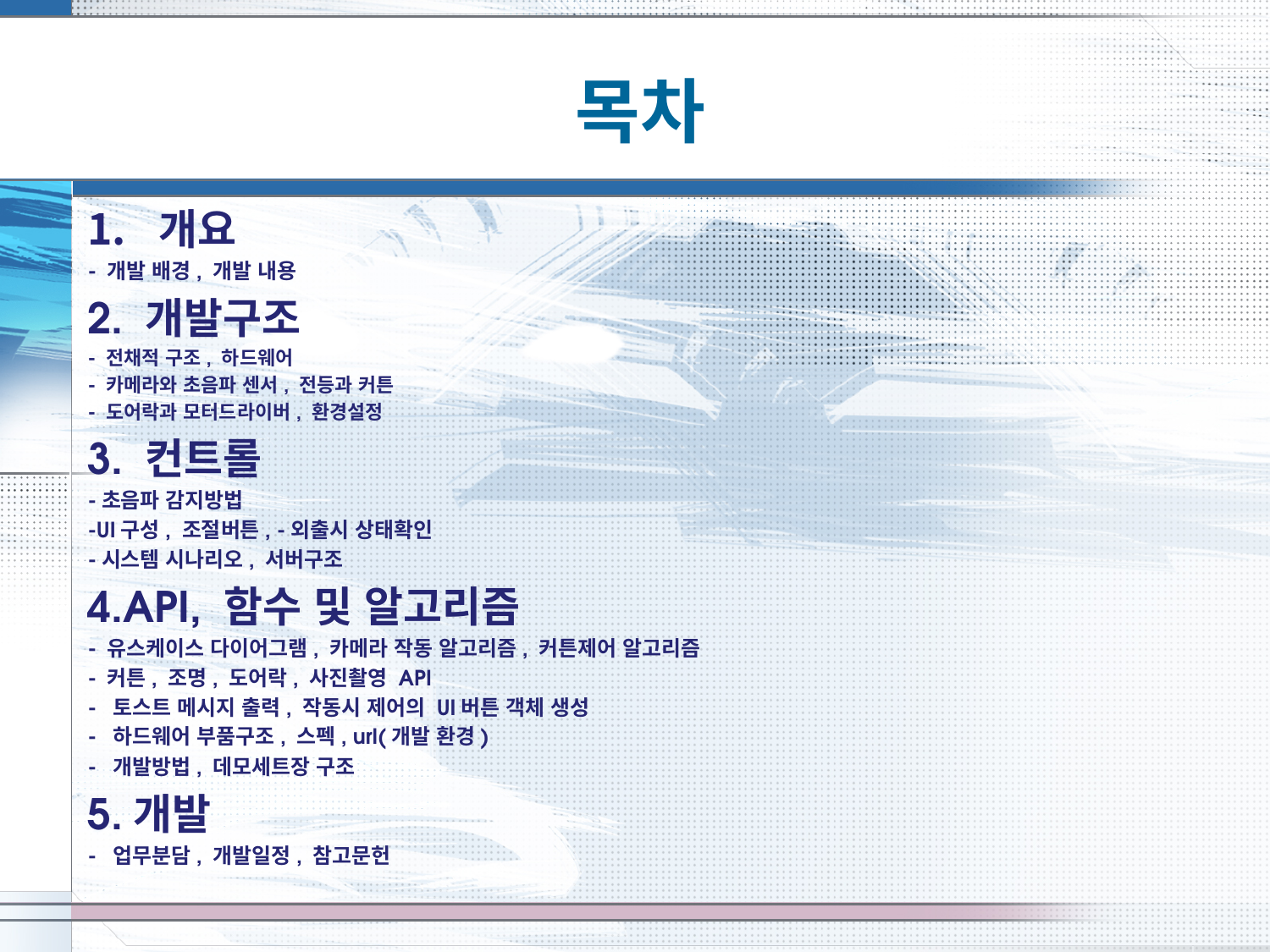

# 목차
개요
- 개발 배경, 개발 내용
2. 개발구조
- 전채적 구조, 하드웨어
- 카메라와 초음파 센서, 전등과 커튼
- 도어락과 모터드라이버, 환경설정
3. 컨트롤
-초음파 감지방법
-UI구성, 조절버튼, -외출시 상태확인
-시스템 시나리오, 서버구조
4.API, 함수 및 알고리즘
- 유스케이스 다이어그램, 카메라 작동 알고리즘, 커튼제어 알고리즘
- 커튼, 조명, 도어락, 사진촬영 API
-  토스트 메시지 출력, 작동시 제어의 UI버튼 객체 생성
-  하드웨어 부품구조, 스펙, url(개발 환경)
-  개발방법, 데모세트장 구조
5.개발
-  업무분담, 개발일정, 참고문헌